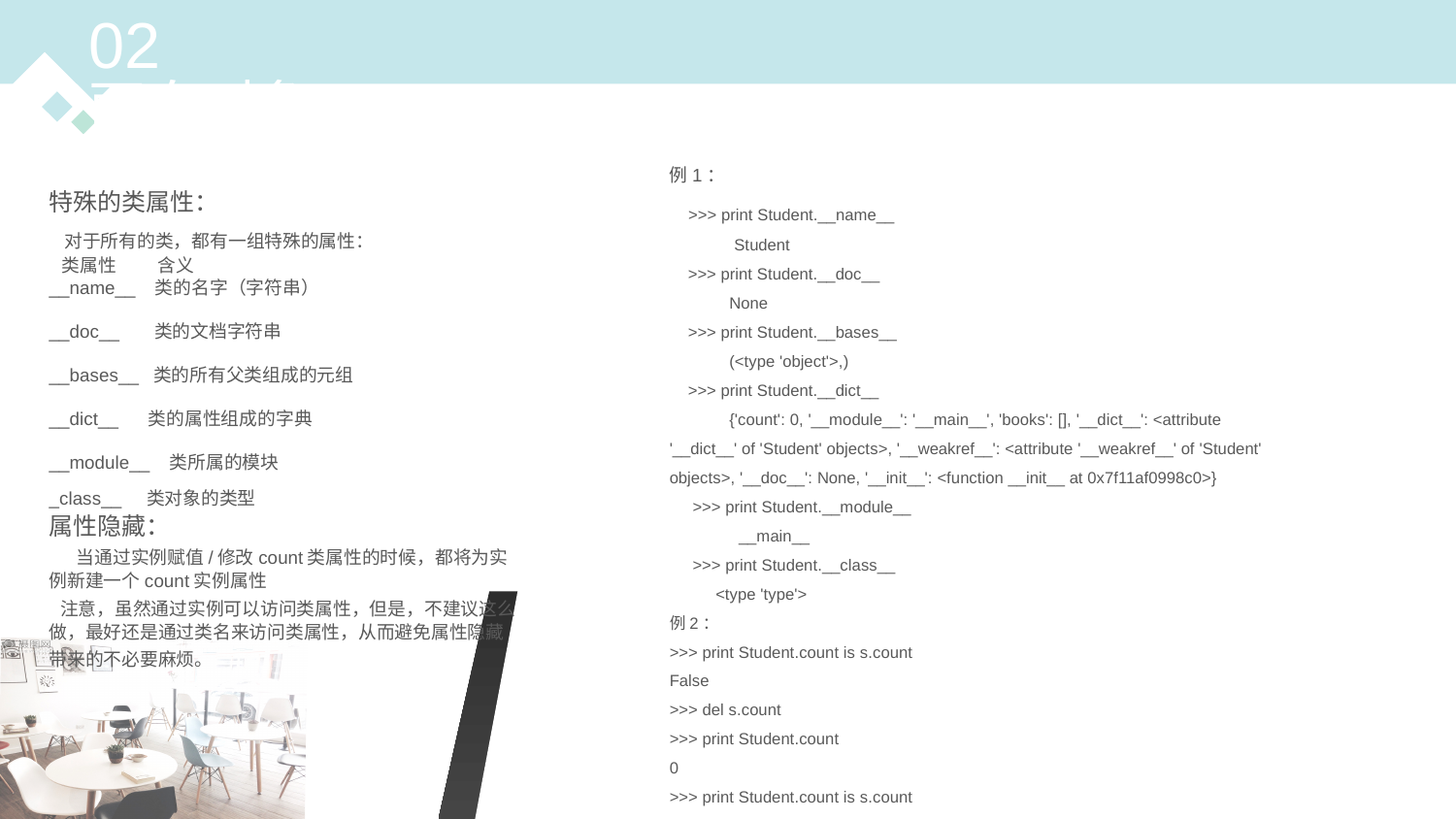

02
面向对象

例1：
   >>> print Student.__name__
              Student
    >>> print Student.__doc__
             None
    >>> print Student.__bases__
             (<type 'object'>,)
    >>> print Student.__dict__
             {'count': 0, '__module__': '__main__', 'books': [], '__dict__': <attribute '__dict__' of 'Student' objects>, '__weakref__': <attribute '__weakref__' of 'Student' objects>, '__doc__': None, '__init__': <function __init__ at 0x7f11af0998c0>}
     >>> print Student.__module__
               __main__
     >>> print Student.__class__
          <type 'type'>
例2：
>>> print Student.count is s.count
False
>>> del s.count
>>> print Student.count
0
>>> print Student.count is s.count
True
>>> print s.count
0

特殊的类属性：
 对于所有的类，都有一组特殊的属性：
  类属性          含义
__name__   类的名字（字符串）

__doc__      类的文档字符串

__bases__  类的所有父类组成的元组

__dict__     类的属性组成的字典

__module__   类所属的模块
_class__    类对象的类型
属性隐藏：
    当通过实例赋值/修改count类属性的时候，都将为实例新建一个count实例属性
 注意，虽然通过实例可以访问类属性，但是，不建议这么做，最好还是通过类名来访问类属性，从而避免属性隐藏带来的不必要麻烦。